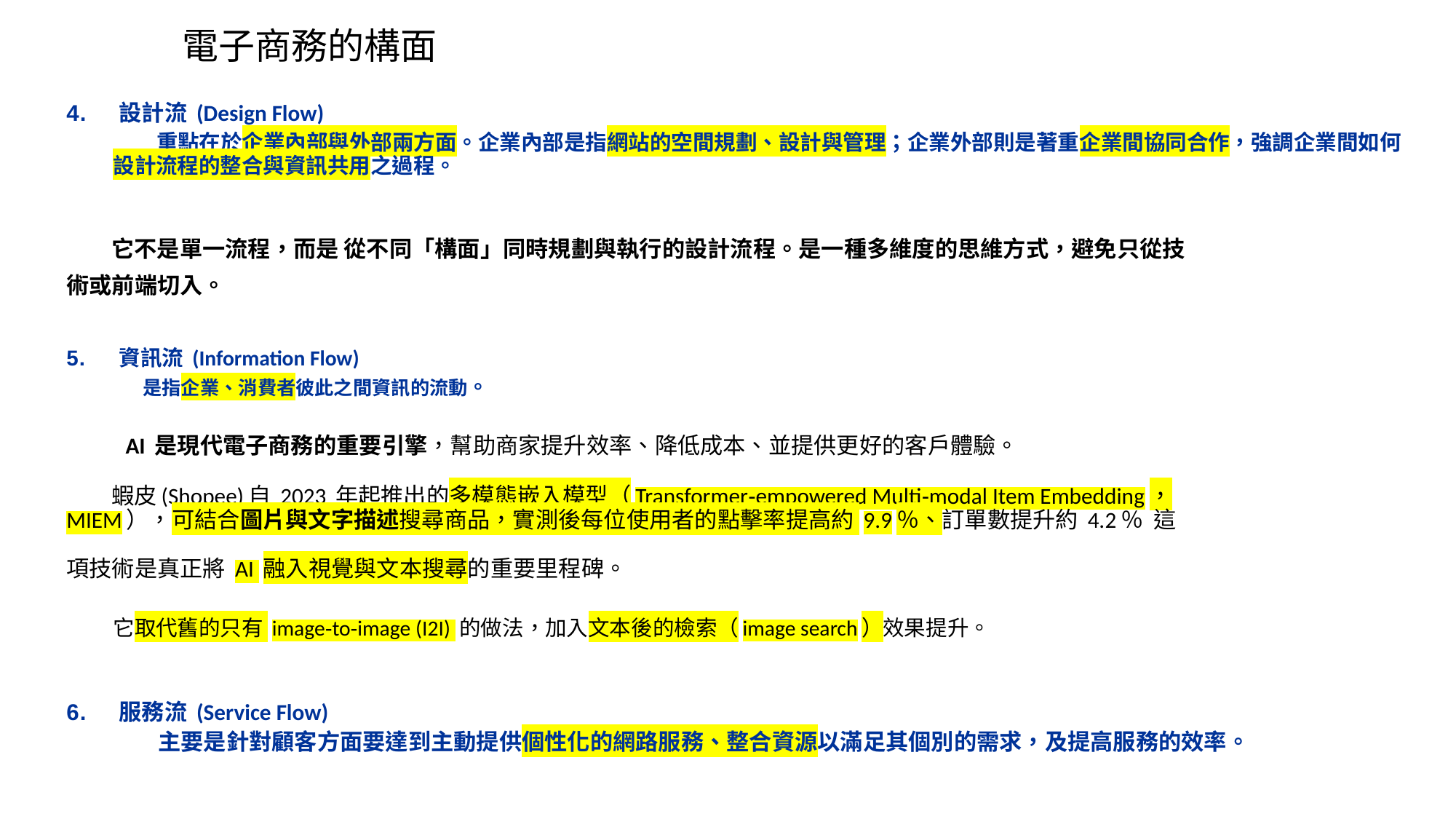

# 電子商務的構面
設計流 (Design Flow)
        重點在於企業內部與外部兩方面。企業內部是指網站的空間規劃、設計與管理；企業外部則是著重企業間協同合作，強調企業間如何設計流程的整合與資訊共用之過程。

        它不是單一流程，而是 從不同「構面」同時規劃與執行的設計流程。是一種多維度的思維方式，避免只從技
術或前端切入。

資訊流 (Information Flow)
      是指企業、消費者彼此之間資訊的流動。

         AI 是現代電子商務的重要引擎，幫助商家提升效率、降低成本、並提供更好的客戶體驗。

        蝦皮(Shopee)自 2023 年起推出的多模態嵌入模型（Transformer‑empowered Multi‑modal Item Embedding，
MIEM），可結合圖片與文字描述搜尋商品，實測後每位使用者的點擊率提高約 9.9％、訂單數提升約 4.2％  這

項技術是真正將 AI 融入視覺與文本搜尋的重要里程碑。

它取代舊的只有 image‑to‑image (I2I) 的做法，加入文本後的檢索（image search）效果提升。

服務流 (Service Flow)
        主要是針對顧客方面要達到主動提供個性化的網路服務、整合資源以滿足其個別的需求，及提高服務的效率。